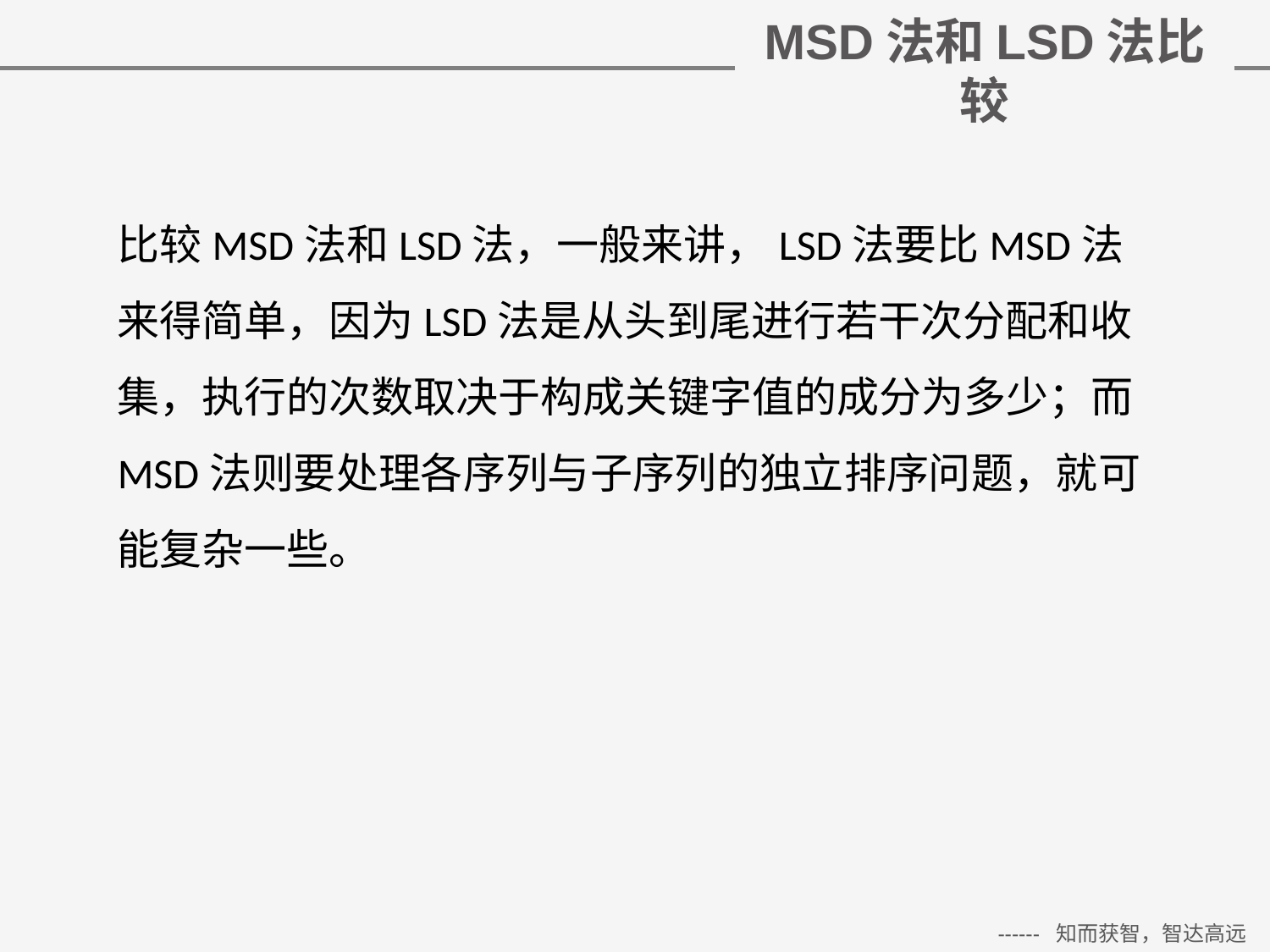

# MSD法和LSD法比较
比较MSD法和LSD法，一般来讲，LSD法要比MSD法来得简单，因为LSD法是从头到尾进行若干次分配和收集，执行的次数取决于构成关键字值的成分为多少；而MSD法则要处理各序列与子序列的独立排序问题，就可能复杂一些。